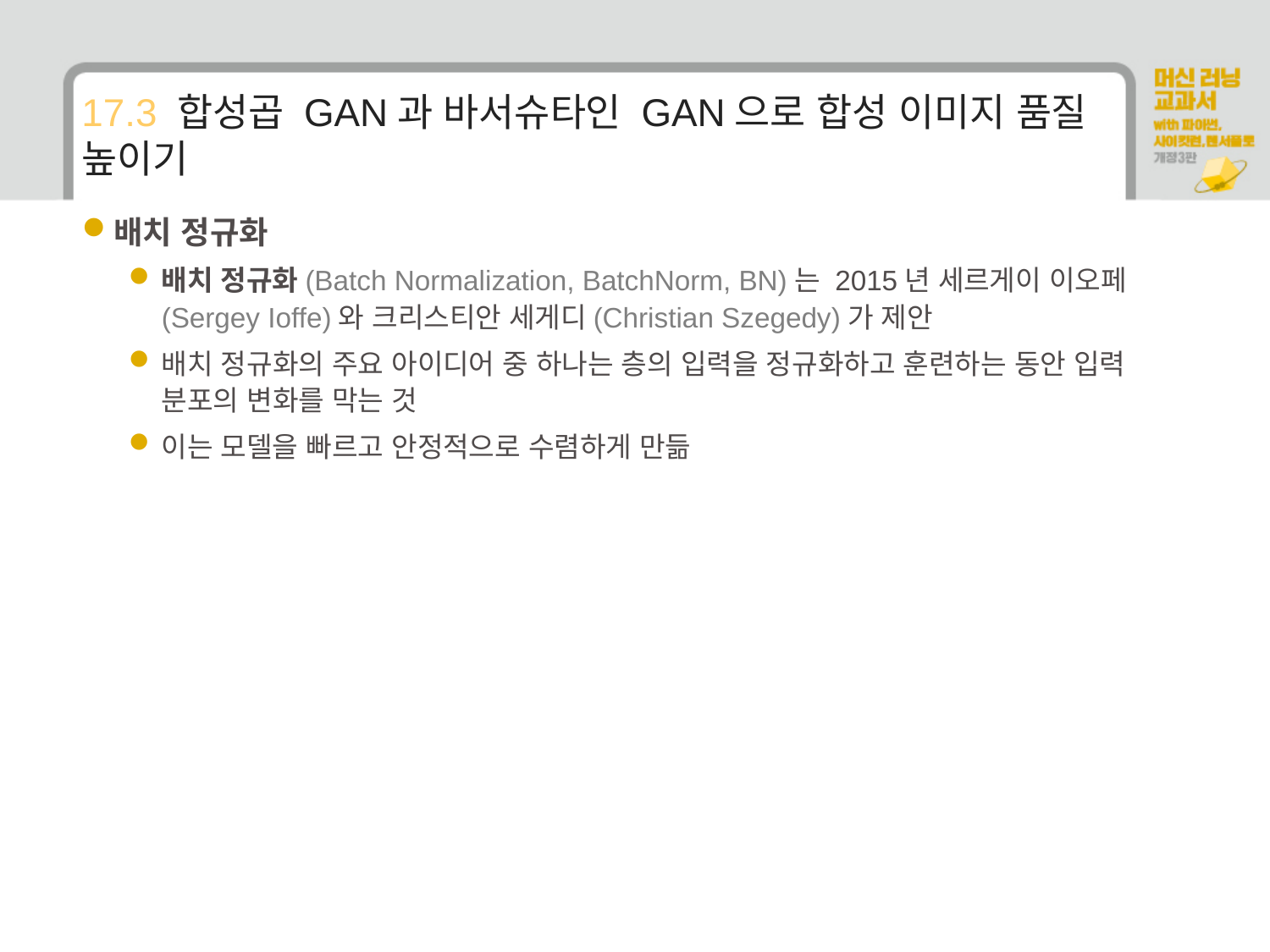

# 17.3 합성곱 GAN과 바서슈타인 GAN으로 합성 이미지 품질 높이기
배치 정규화
배치 정규화(Batch Normalization, BatchNorm, BN)는 2015년 세르게이 이오페(Sergey Ioffe)와 크리스티안 세게디(Christian Szegedy)가 제안
배치 정규화의 주요 아이디어 중 하나는 층의 입력을 정규화하고 훈련하는 동안 입력 분포의 변화를 막는 것
이는 모델을 빠르고 안정적으로 수렴하게 만듦